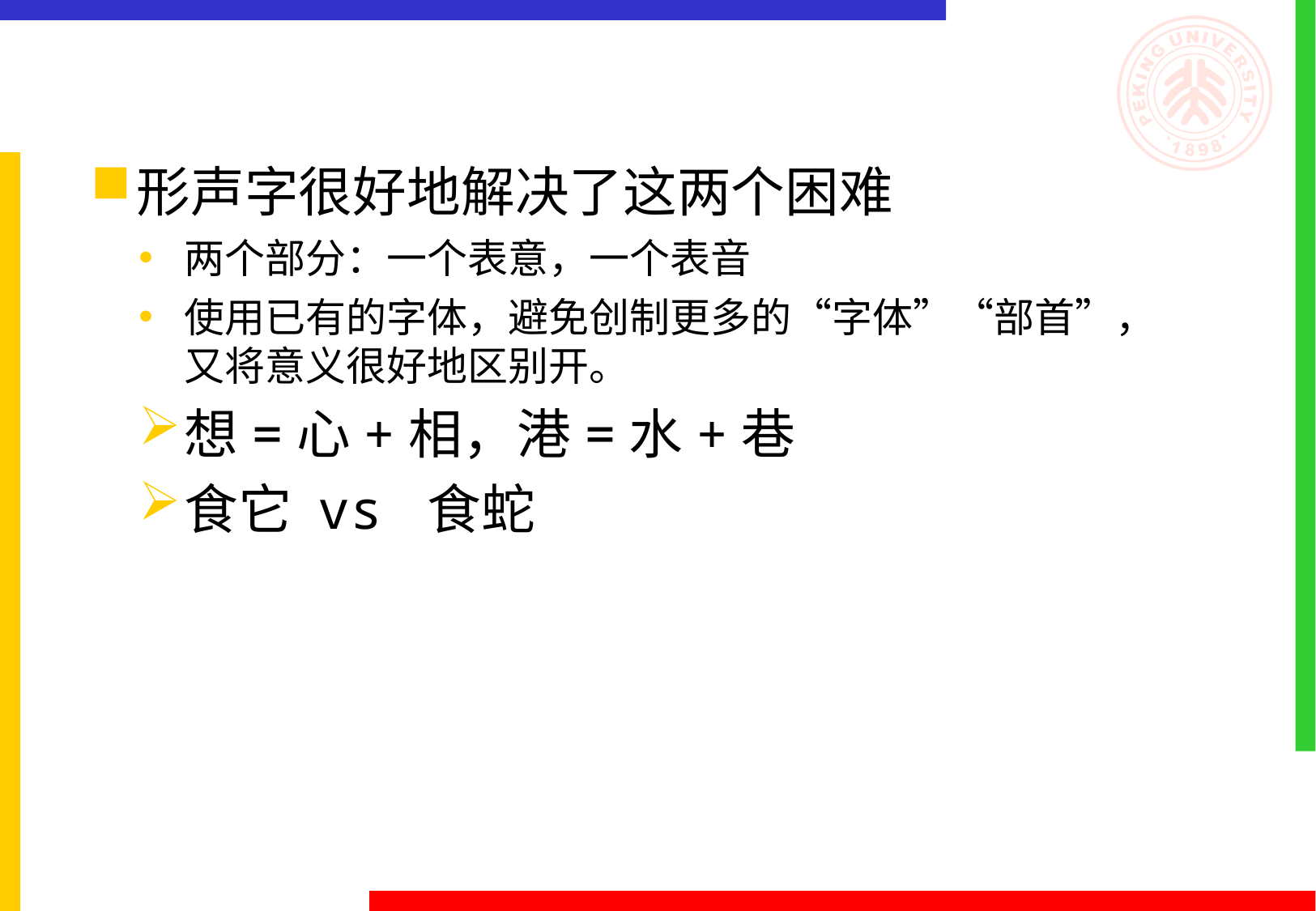

#
形声字很好地解决了这两个困难
两个部分：一个表意，一个表音
使用已有的字体，避免创制更多的“字体”“部首”，
又将意义很好地区别开。
想=心+相，港=水+巷
食它 vs 食蛇